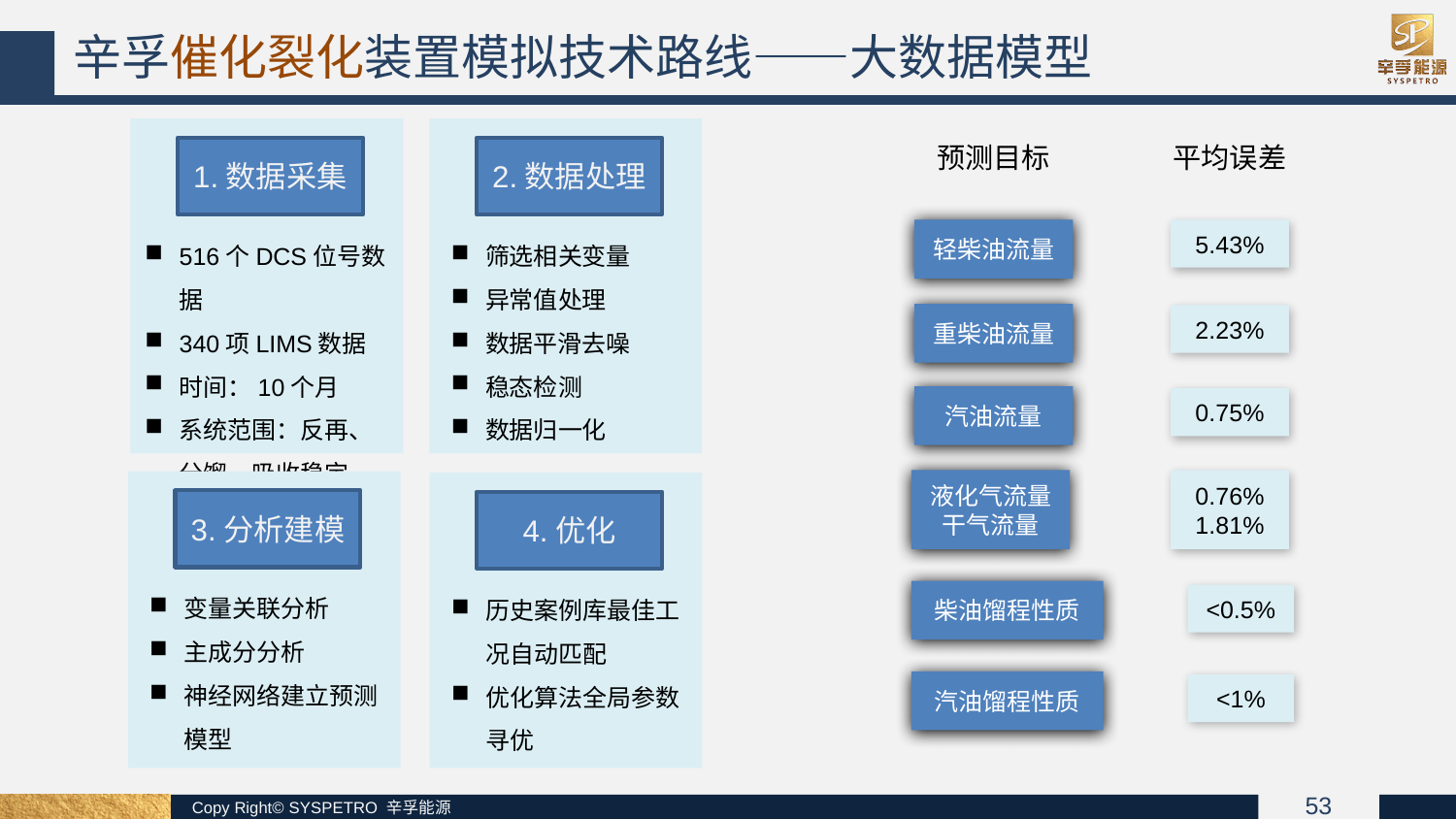

辛孚催化裂化装置模拟技术路线——大数据模型

预测目标
平均误差
1.数据采集
2.数据处理
轻柴油流量
5.43%
516个DCS位号数据
340项LIMS数据
时间：10个月
系统范围：反再、分馏、吸收稳定
筛选相关变量
异常值处理
数据平滑去噪
稳态检测
数据归一化
重柴油流量
2.23%
汽油流量
0.75%
液化气流量
干气流量
0.76%
1.81%

3.分析建模
4.优化
变量关联分析
主成分分析
神经网络建立预测模型
历史案例库最佳工况自动匹配
优化算法全局参数寻优
柴油馏程性质
<0.5%
汽油馏程性质
<1%